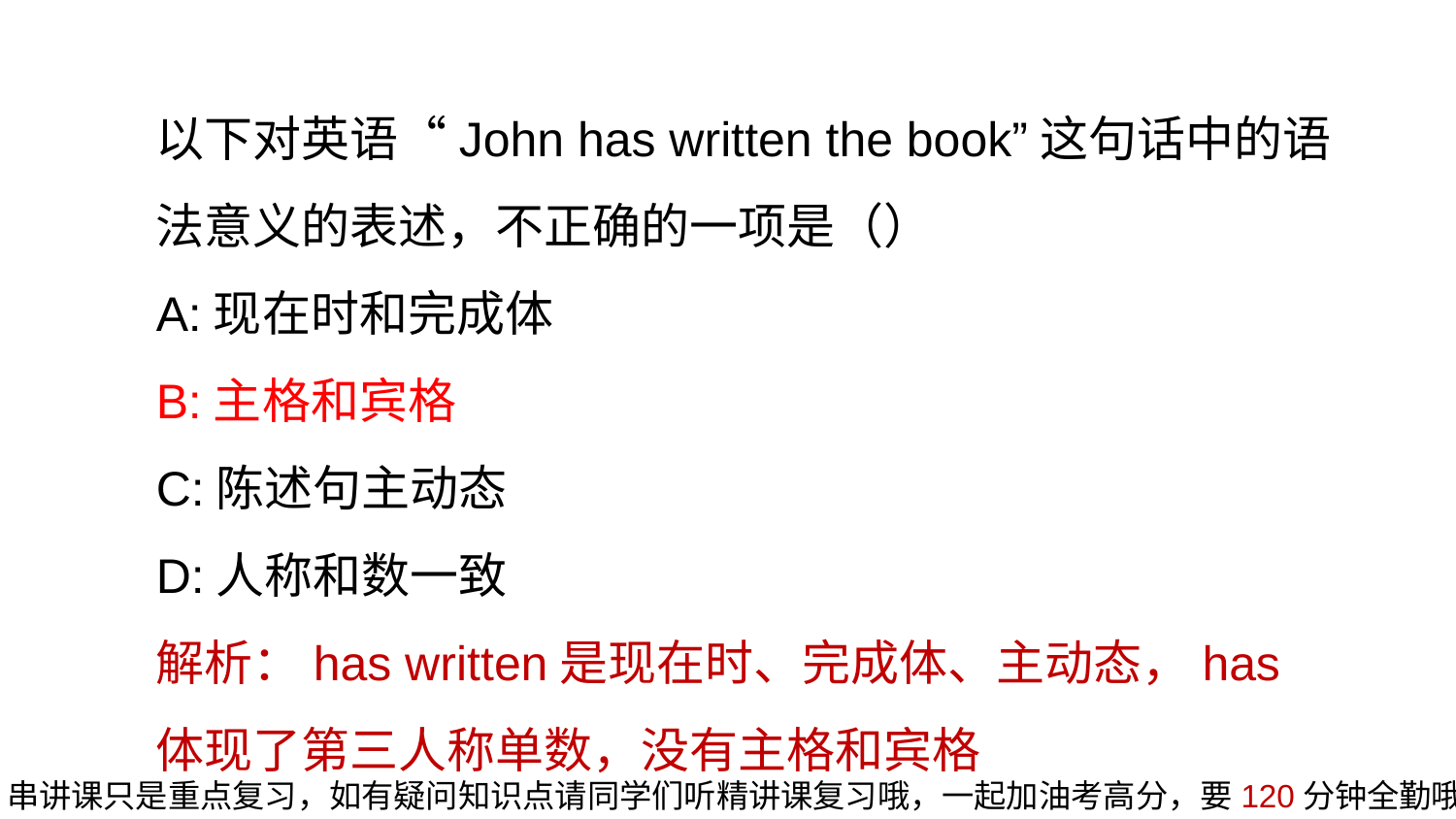

以下对英语“John has written the book”这句话中的语法意义的表述，不正确的一项是（）
A:现在时和完成体
B:主格和宾格
C:陈述句主动态
D:人称和数一致
解析：has written是现在时、完成体、主动态，has体现了第三人称单数，没有主格和宾格